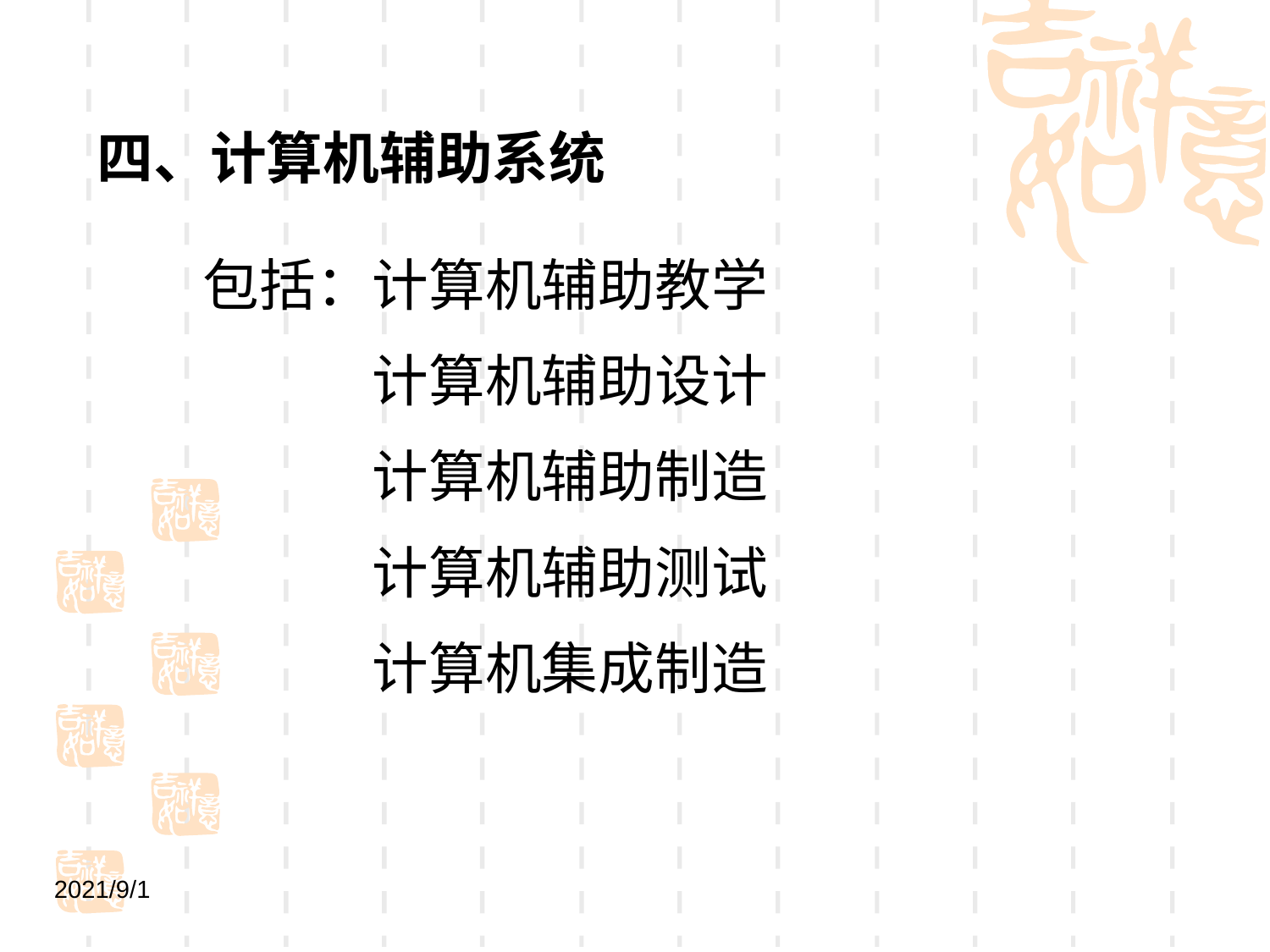

四、计算机辅助系统
计算机辅助教学
计算机辅助设计
计算机辅助制造
计算机辅助测试
计算机集成制造
包括：
2021/9/1